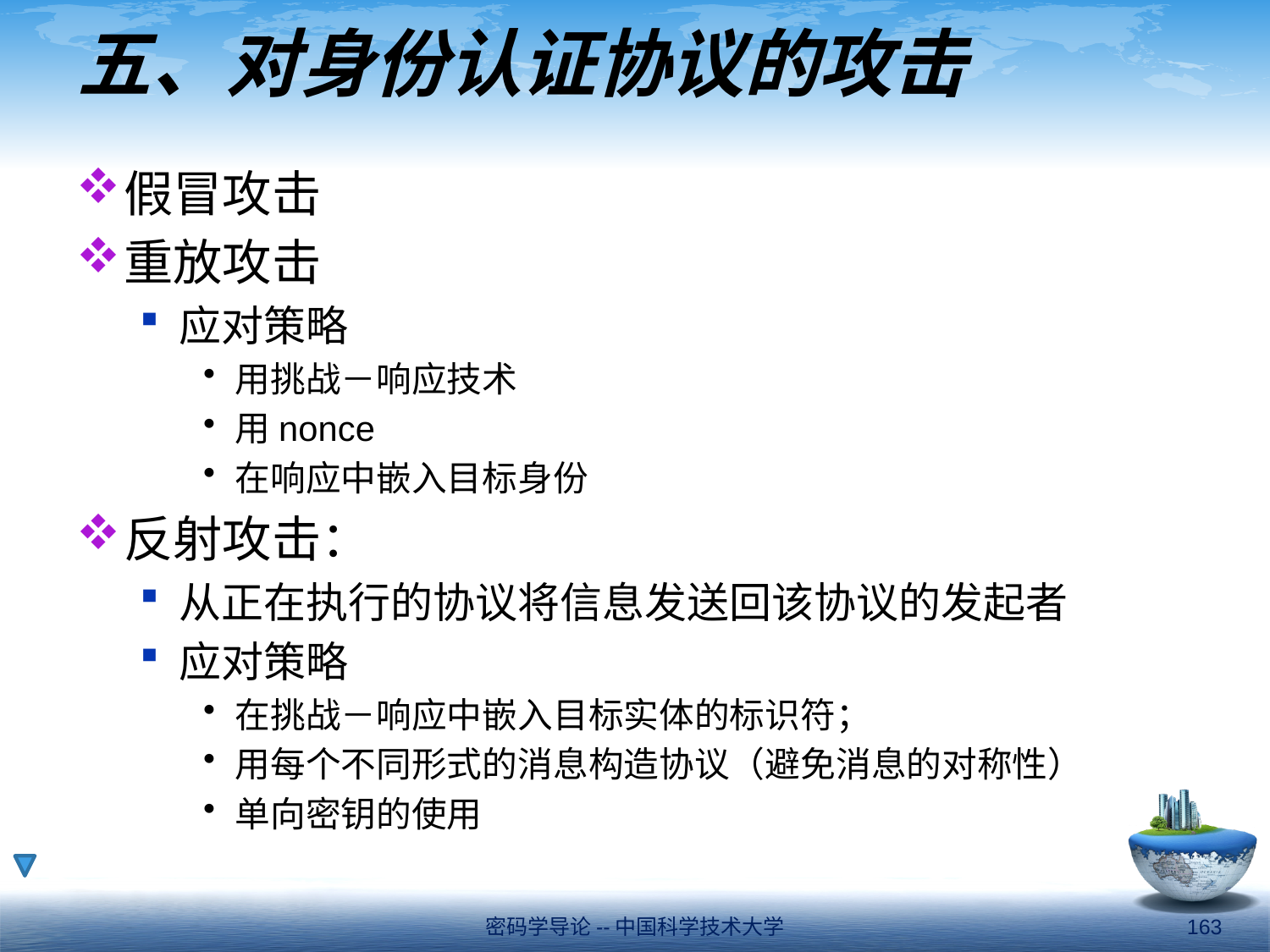

# 五、对身份认证协议的攻击
假冒攻击
重放攻击
应对策略
用挑战－响应技术
用nonce
在响应中嵌入目标身份
反射攻击：
从正在执行的协议将信息发送回该协议的发起者
应对策略
在挑战－响应中嵌入目标实体的标识符；
用每个不同形式的消息构造协议（避免消息的对称性）
单向密钥的使用

密码学导论--中国科学技术大学
163